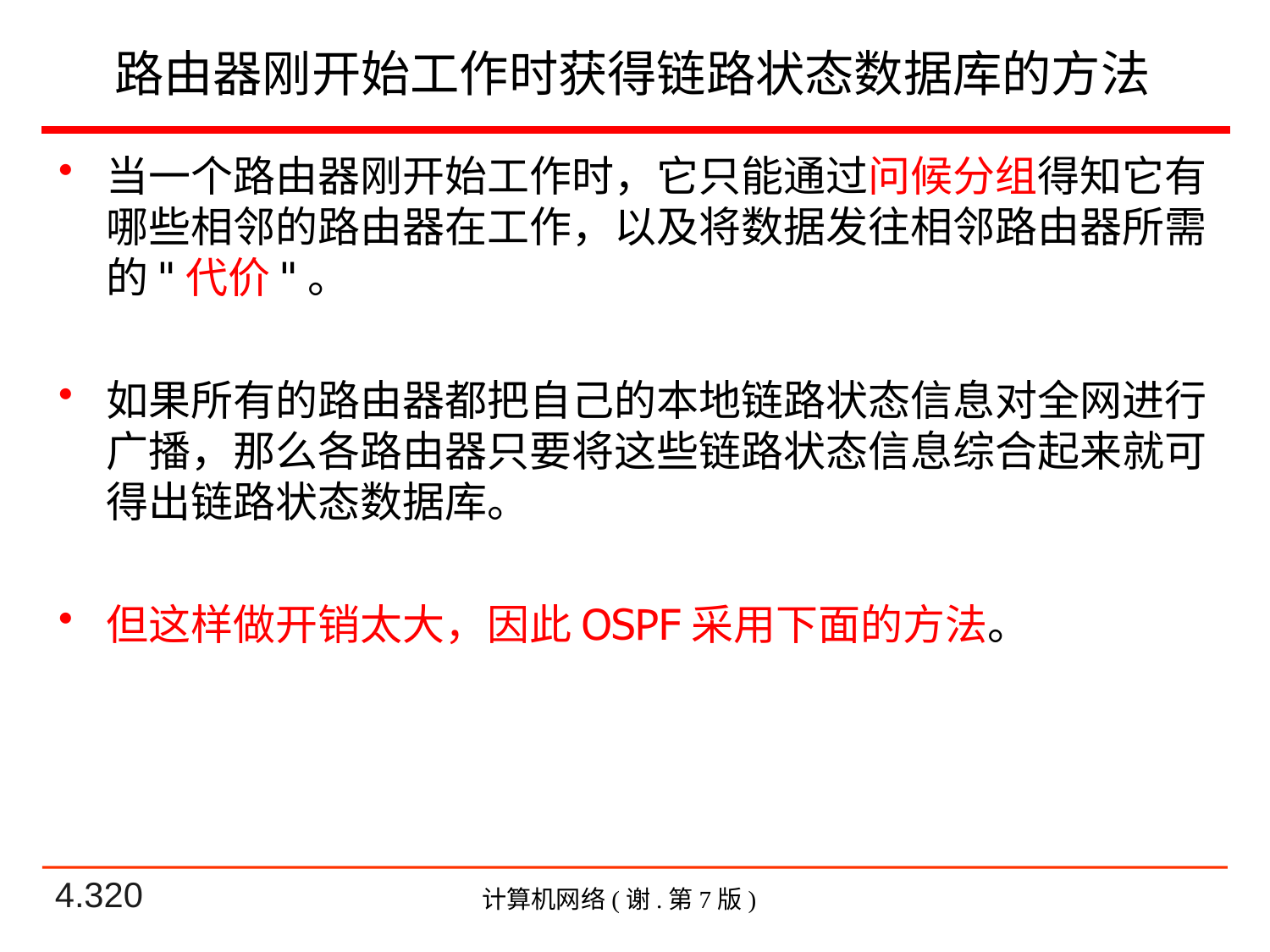

# 路由器刚开始工作时获得链路状态数据库的方法
当一个路由器刚开始工作时，它只能通过问候分组得知它有哪些相邻的路由器在工作，以及将数据发往相邻路由器所需的"代价"。

如果所有的路由器都把自己的本地链路状态信息对全网进行广播，那么各路由器只要将这些链路状态信息综合起来就可得出链路状态数据库。

但这样做开销太大，因此OSPF采用下面的方法。